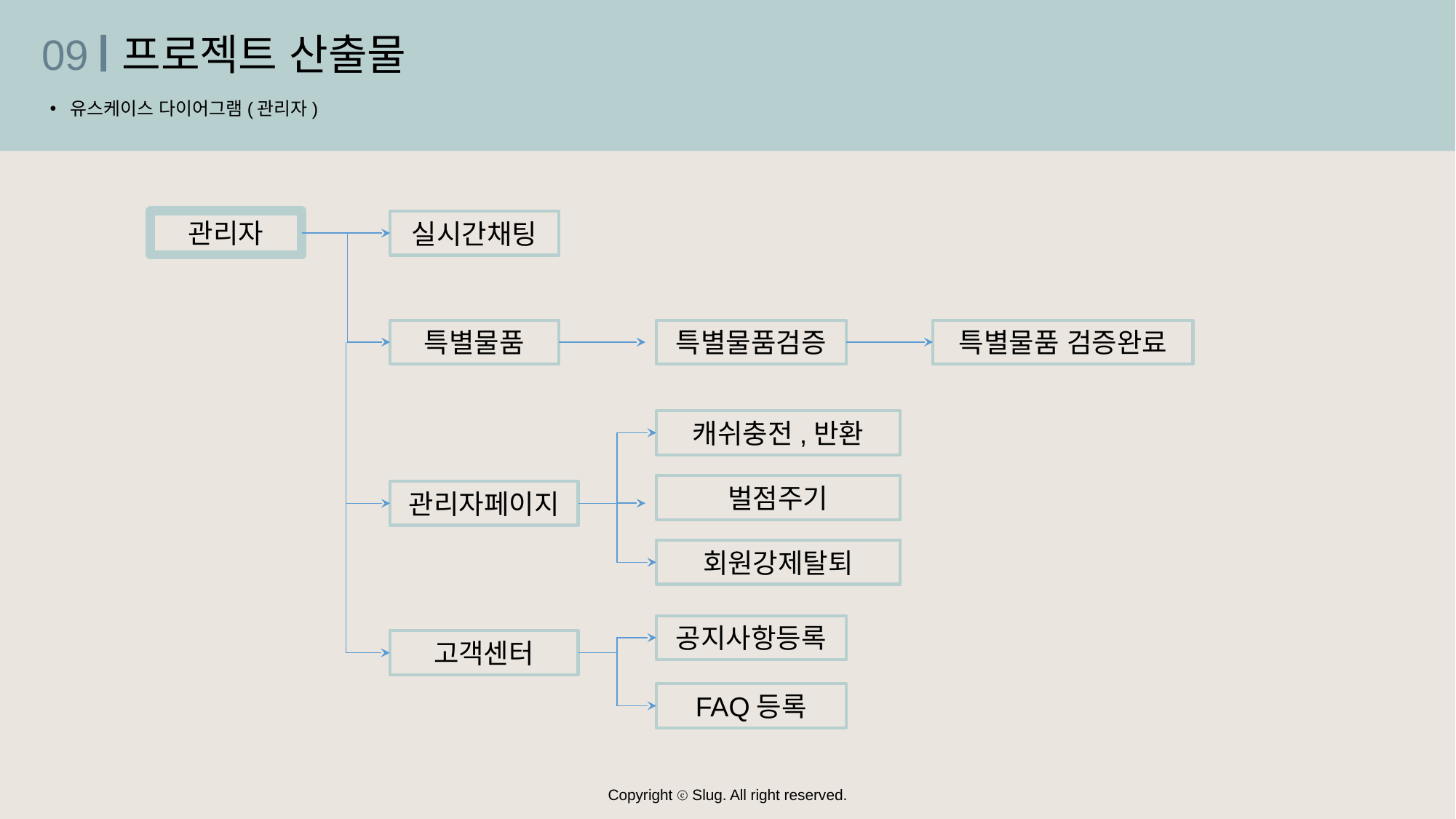

09
프로젝트 산출물

유스케이스 다이어그램(관리자)
관리자
실시간채팅
특별물품 검증완료
특별물품
특별물품검증
캐쉬충전,반환
벌점주기
관리자페이지
회원강제탈퇴
공지사항등록
고객센터
FAQ등록
Copyright ⓒ Slug. All right reserved.